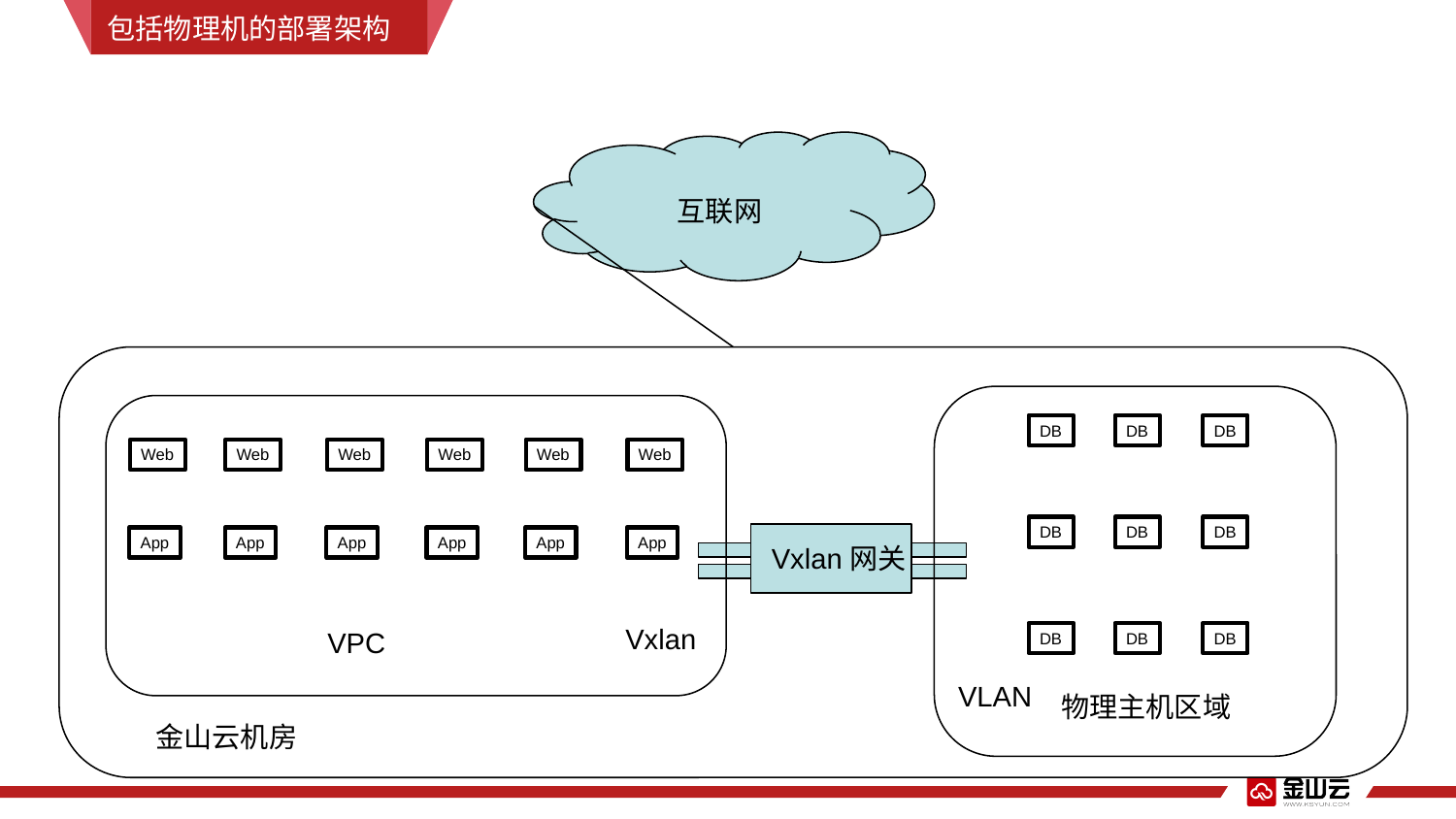

包括物理机的部署架构

互联网

DB
DB
DB
Web
Web
Web
Web
Web
Web
DB
DB
DB

App
App
App
App
App
App

Vxlan网关
Vxlan
VPC
DB
DB
DB
VLAN
物理主机区域
金山云机房